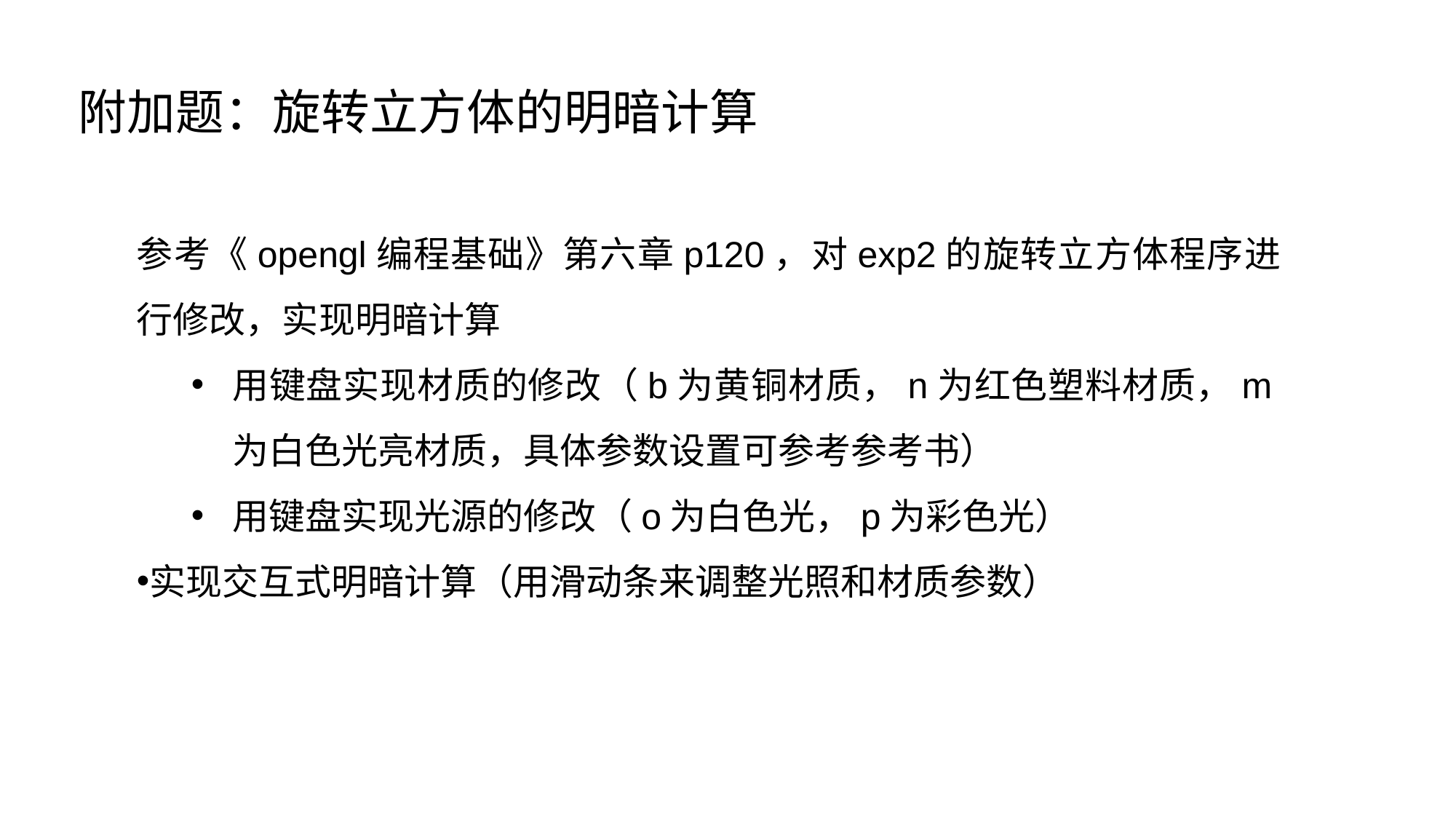

附加题：旋转立方体的明暗计算
参考《opengl编程基础》第六章p120，对exp2的旋转立方体程序进行修改，实现明暗计算
用键盘实现材质的修改（b为黄铜材质，n为红色塑料材质，m为白色光亮材质，具体参数设置可参考参考书）
用键盘实现光源的修改（o为白色光，p为彩色光）
实现交互式明暗计算（用滑动条来调整光照和材质参数）